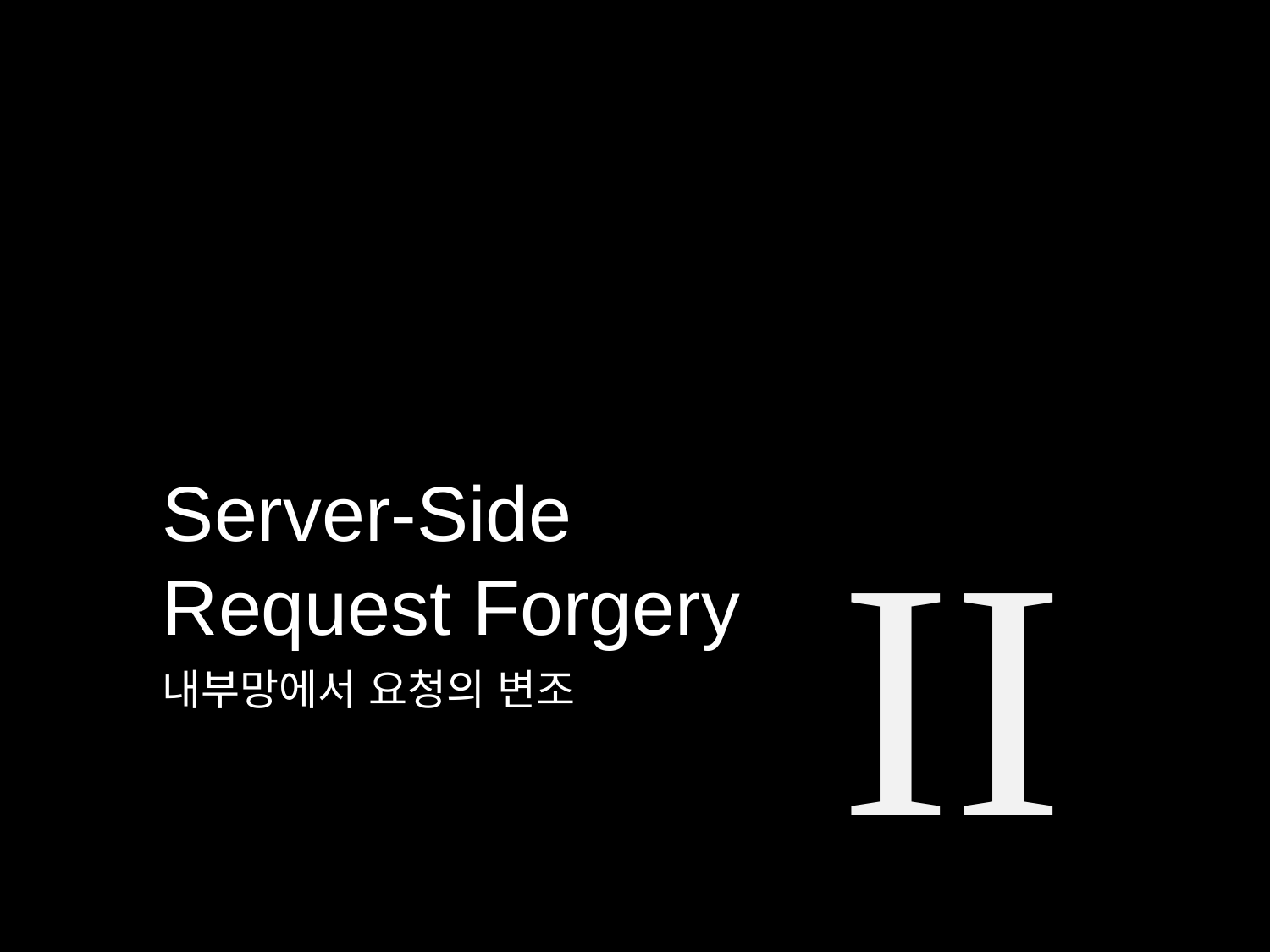

Server-Side
Request Forgery
II
내부망에서 요청의 변조